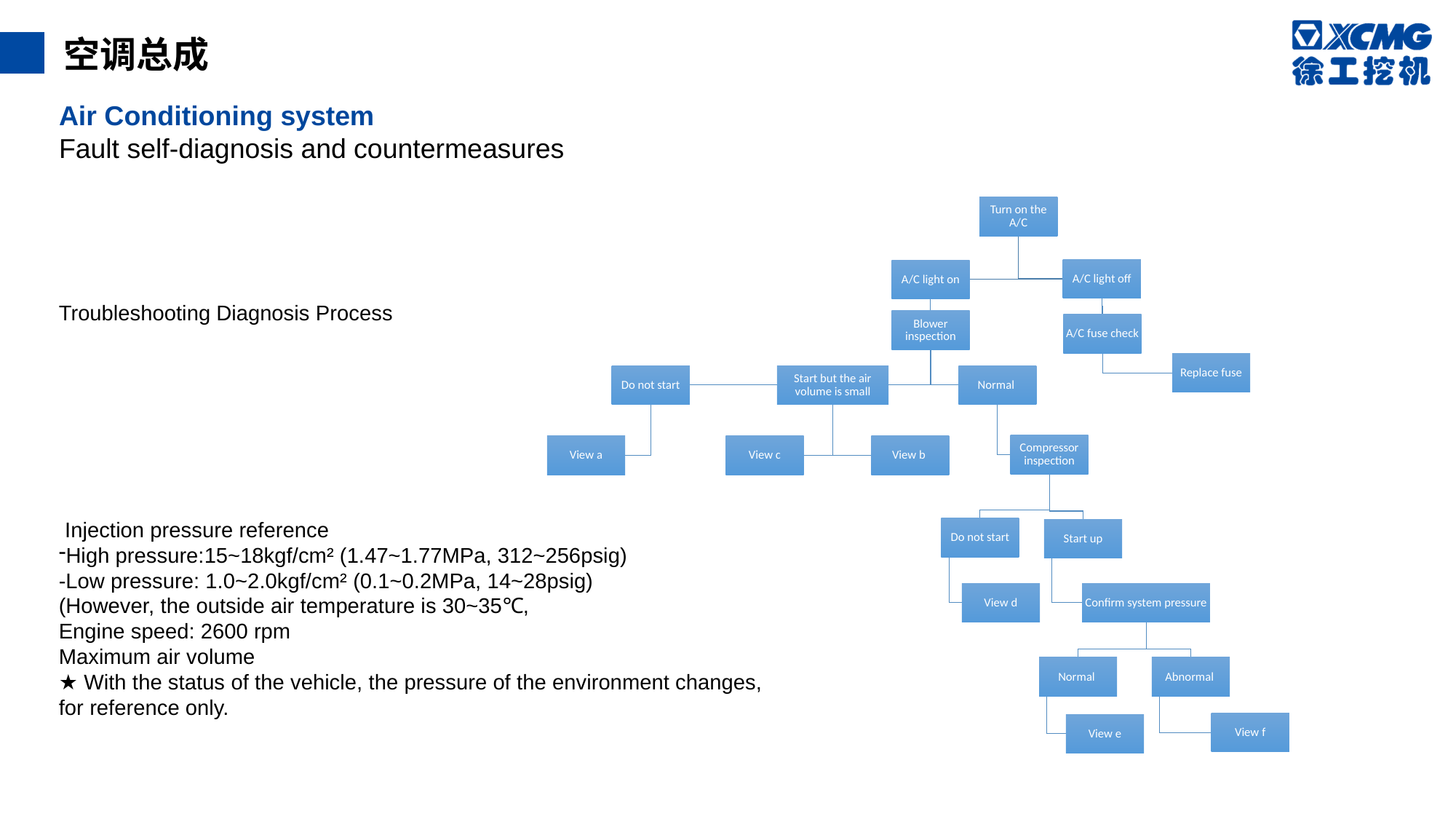

空调总成

Air Conditioning system
Fault self-diagnosis and countermeasures
Turn on the A/C
A/C light off
A/C fuse check
Replace fuse
A/C light on
Blower inspection
Do not start
View a
Start but the air volume is small
View b
View c
Normal
Compressor inspection
Do not start
View d
Start up
Confirm system pressure
Normal
View e
Abnormal
View f
Troubleshooting Diagnosis Process
 Injection pressure reference
High pressure:15~18kgf/cm² (1.47~1.77MPa, 312~256psig)
-Low pressure: 1.0~2.0kgf/cm² (0.1~0.2MPa, 14~28psig)
(However, the outside air temperature is 30~35℃,
Engine speed: 2600 rpm
Maximum air volume
★ With the status of the vehicle, the pressure of the environment changes, for reference only.